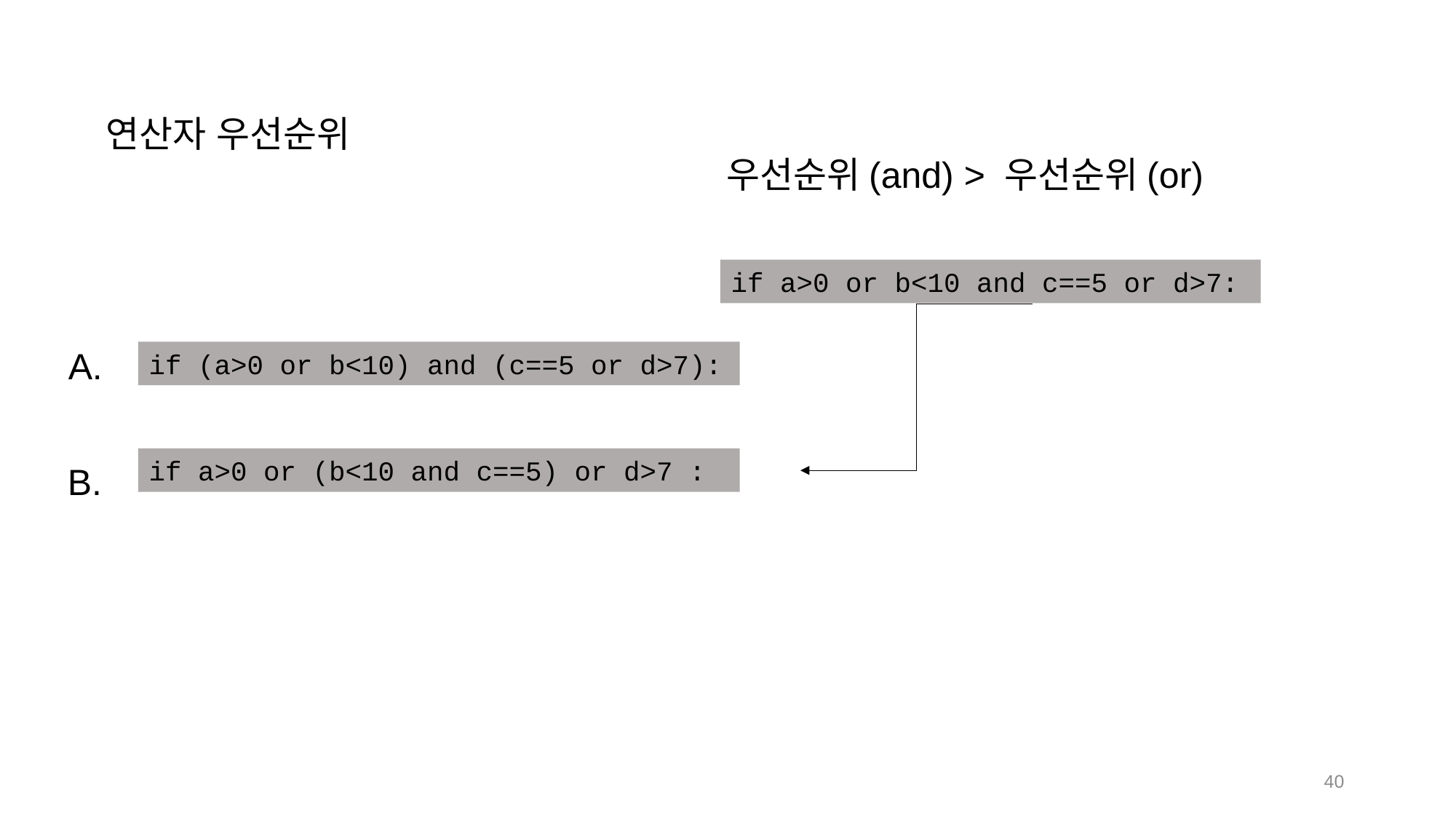

연산자 우선순위
우선순위(and) > 우선순위(or)
if a>0 or b<10 and c==5 or d>7:
A.
if (a>0 or b<10) and (c==5 or d>7):
B.
if a>0 or (b<10 and c==5) or d>7 :
40